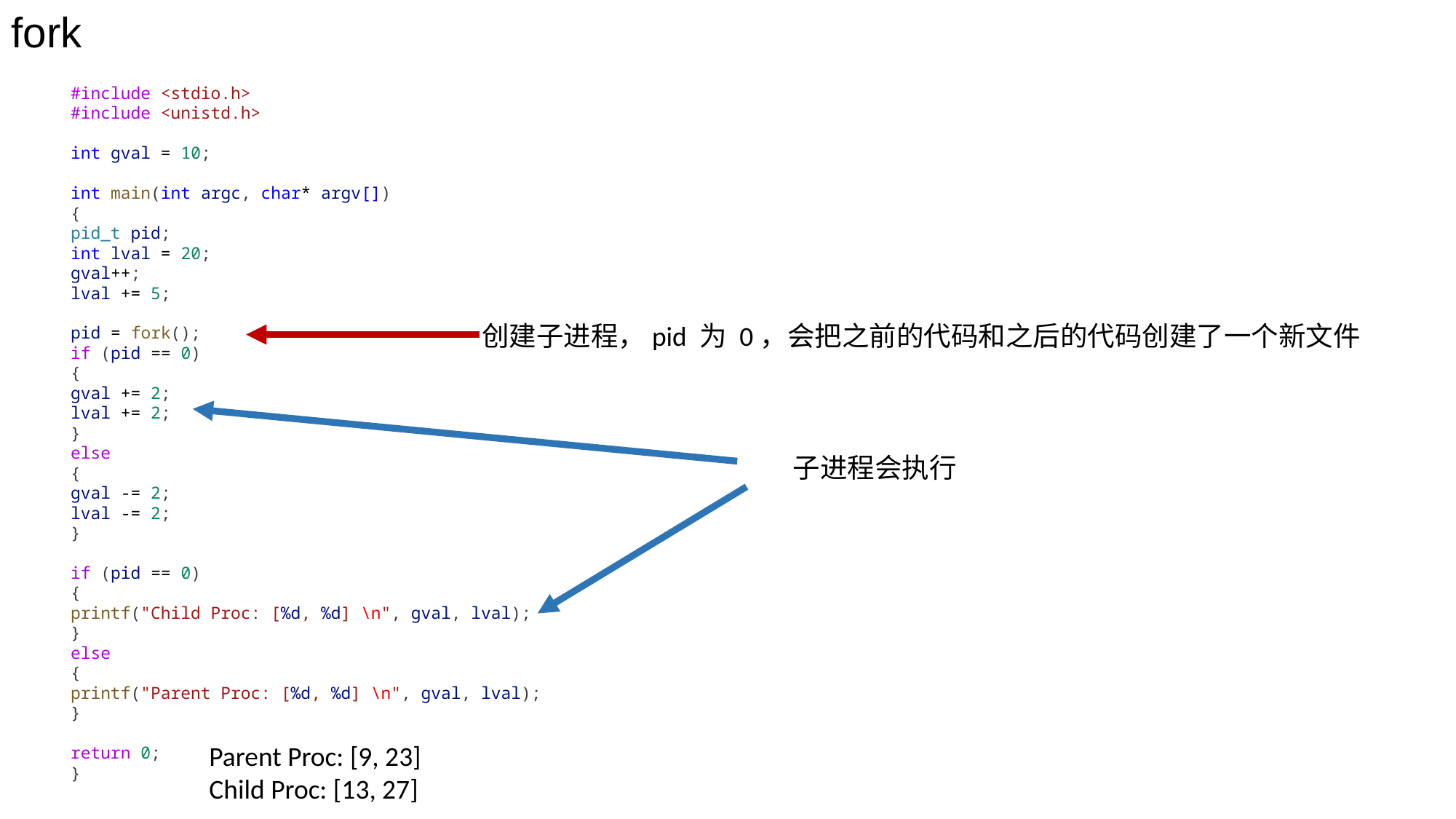

fork
#include <stdio.h>
#include <unistd.h>
int gval = 10;
int main(int argc, char* argv[])
{
pid_t pid;
int lval = 20;
gval++;
lval += 5;
pid = fork();
if (pid == 0)
{
gval += 2;
lval += 2;
}
else
{
gval -= 2;
lval -= 2;
}
if (pid == 0)
{
printf("Child Proc: [%d, %d] \n", gval, lval);
}
else
{
printf("Parent Proc: [%d, %d] \n", gval, lval);
}
return 0;
}
创建子进程，pid 为 0，会把之前的代码和之后的代码创建了一个新文件
子进程会执行
Parent Proc: [9, 23]
Child Proc: [13, 27]